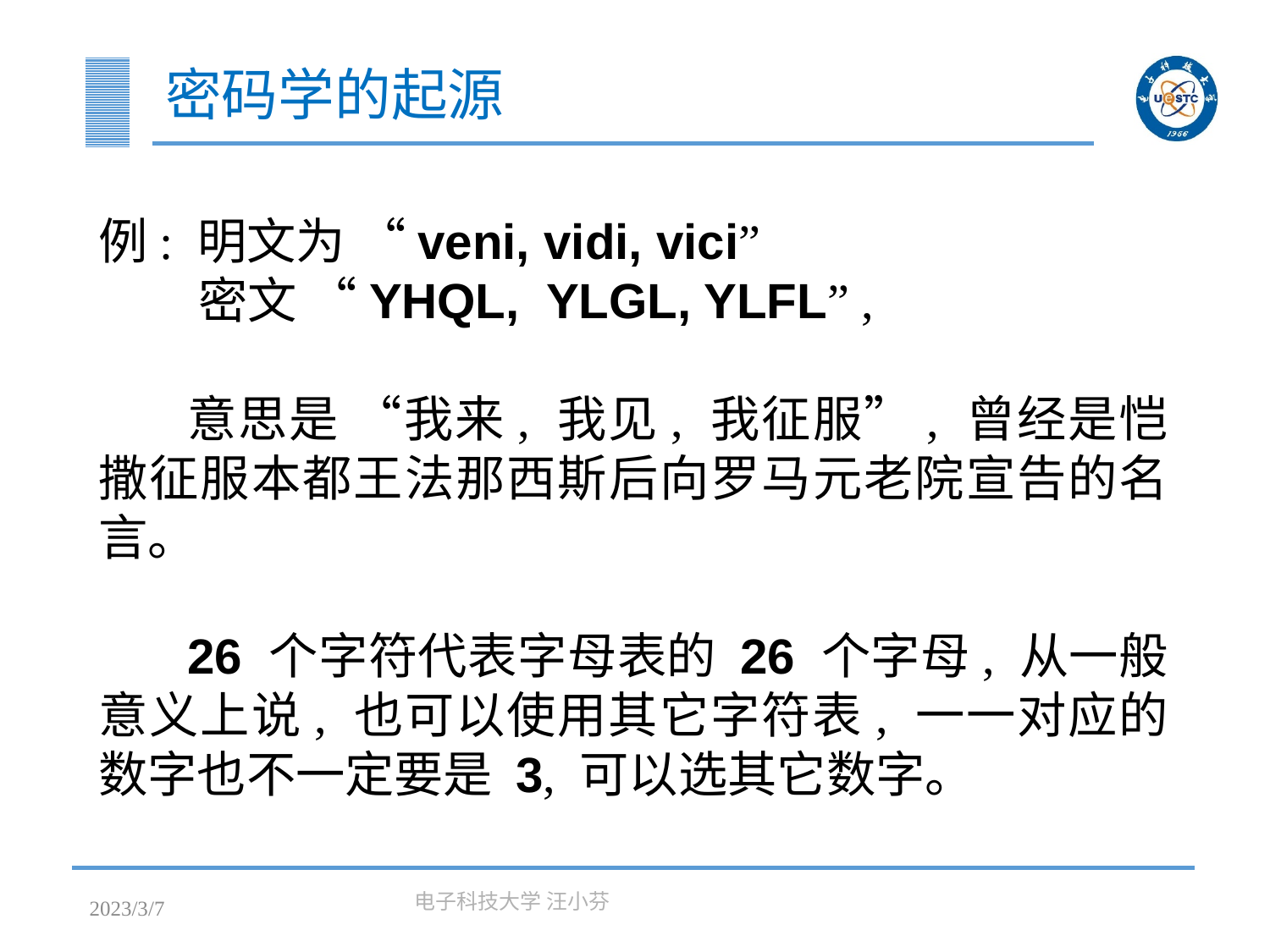

# 密码学的起源
例: 明文为 “veni, vidi, vici”
        密文 “YHQL,  YLGL, YLFL” ,

意思是 “我来, 我见, 我征服”, 曾经是恺撒征服本都王法那西斯后向罗马元老院宣告的名言。

26 个字符代表字母表的 26 个字母, 从一般意义上说, 也可以使用其它字符表, 一一对应的数字也不一定要是 3, 可以选其它数字。

2023/3/7
电子科技大学 汪小芬